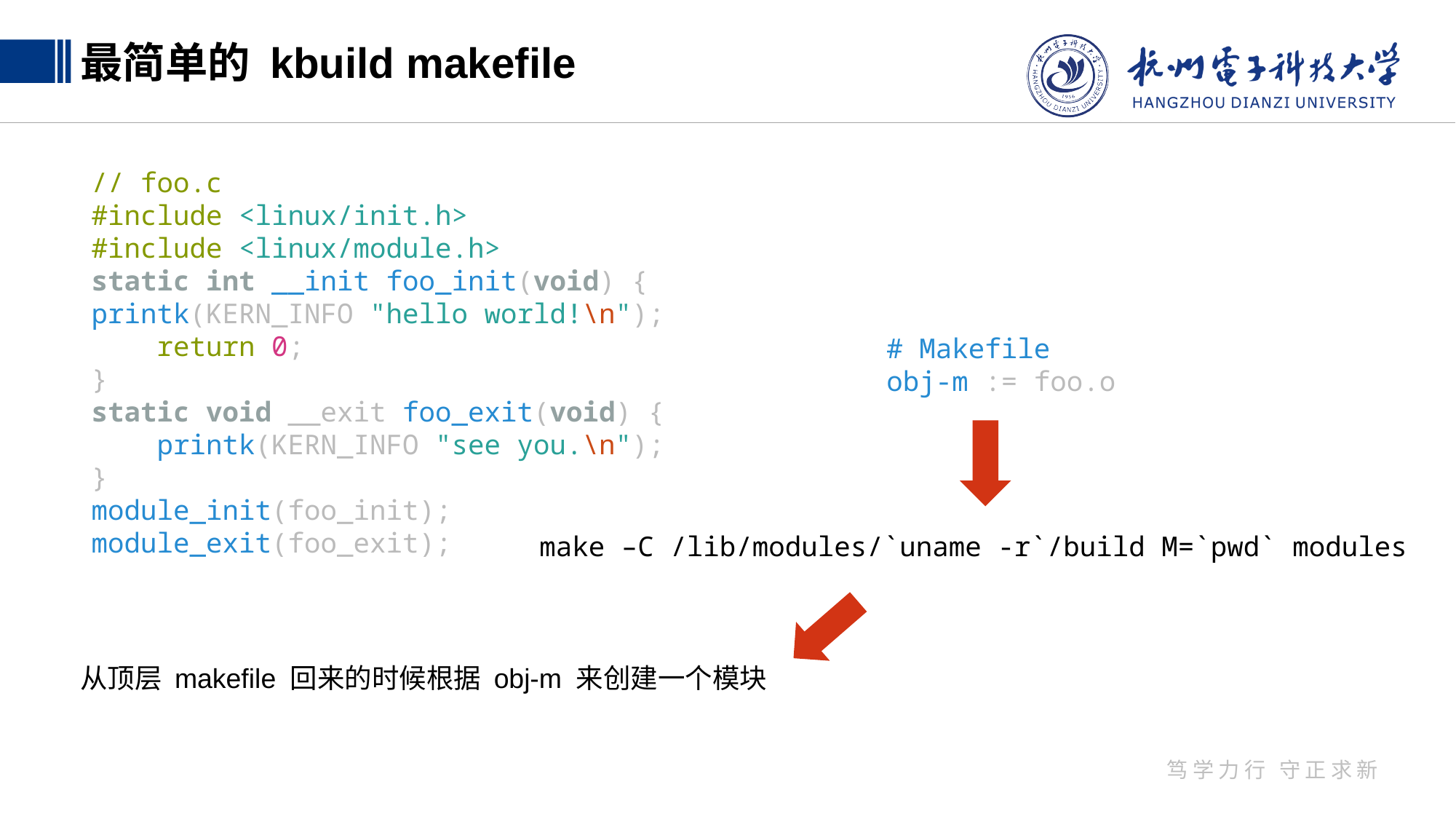

最简单的 kbuild makefile
// foo.c
#include <linux/init.h>
#include <linux/module.h>
static int __init foo_init(void) {
printk(KERN_INFO "hello world!\n");
    return 0;
}
static void __exit foo_exit(void) {
    printk(KERN_INFO "see you.\n");
}
module_init(foo_init);
module_exit(foo_exit);
# Makefile
obj-m := foo.o

make –C /lib/modules/`uname -r`/build M=`pwd` modules

从顶层 makefile 回来的时候根据 obj-m 来创建一个模块
笃学力行 守正求新